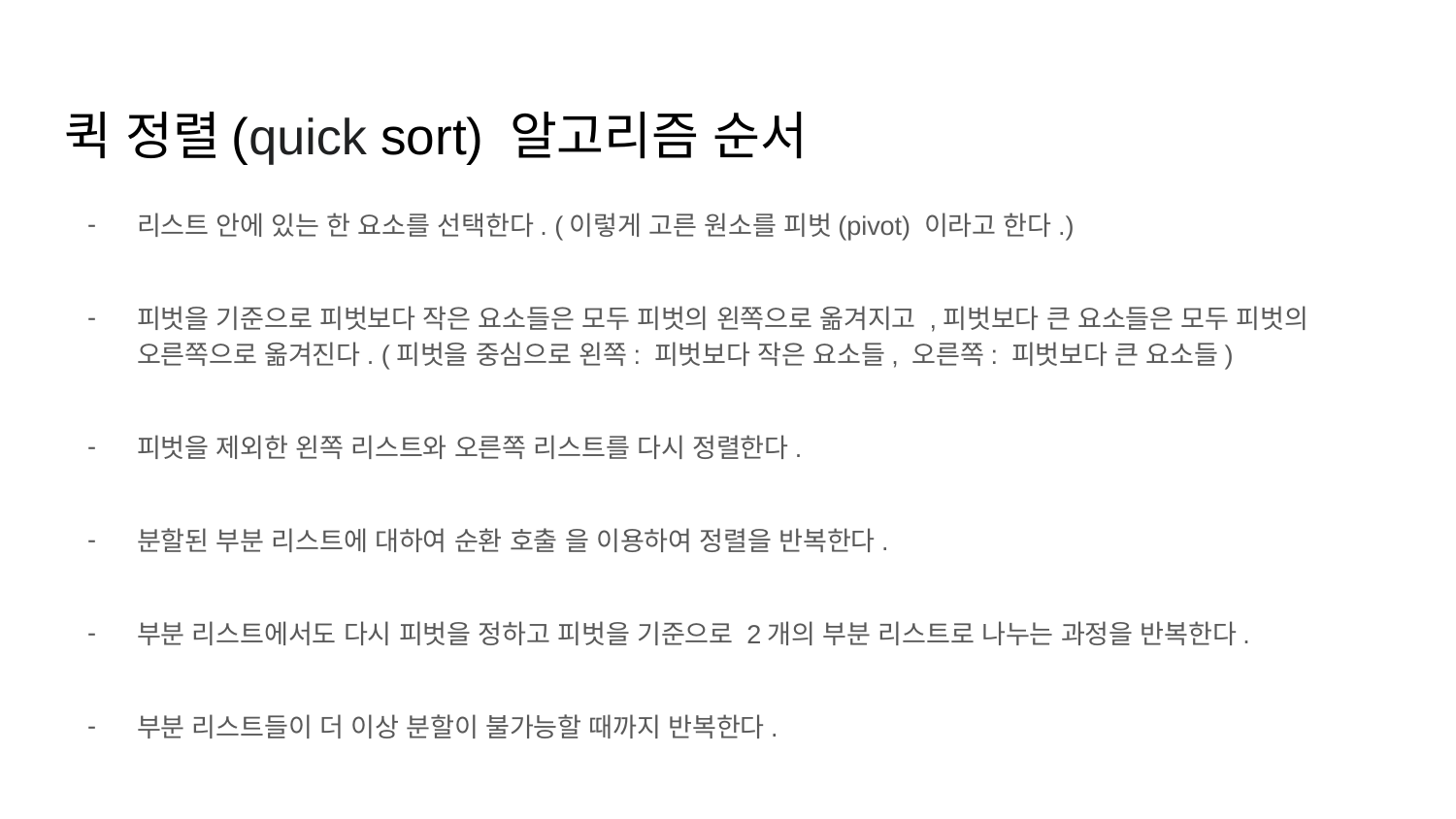

# 퀵 정렬(quick sort) 알고리즘 순서

리스트 안에 있는 한 요소를 선택한다. (이렇게 고른 원소를 피벗(pivot) 이라고 한다.)

피벗을 기준으로 피벗보다 작은 요소들은 모두 피벗의 왼쪽으로 옮겨지고 ,피벗보다 큰 요소들은 모두 피벗의 오른쪽으로 옮겨진다. (피벗을 중심으로 왼쪽: 피벗보다 작은 요소들, 오른쪽: 피벗보다 큰 요소들)

피벗을 제외한 왼쪽 리스트와 오른쪽 리스트를 다시 정렬한다.

분할된 부분 리스트에 대하여 순환 호출 을 이용하여 정렬을 반복한다.

부분 리스트에서도 다시 피벗을 정하고 피벗을 기준으로 2개의 부분 리스트로 나누는 과정을 반복한다.

부분 리스트들이 더 이상 분할이 불가능할 때까지 반복한다.